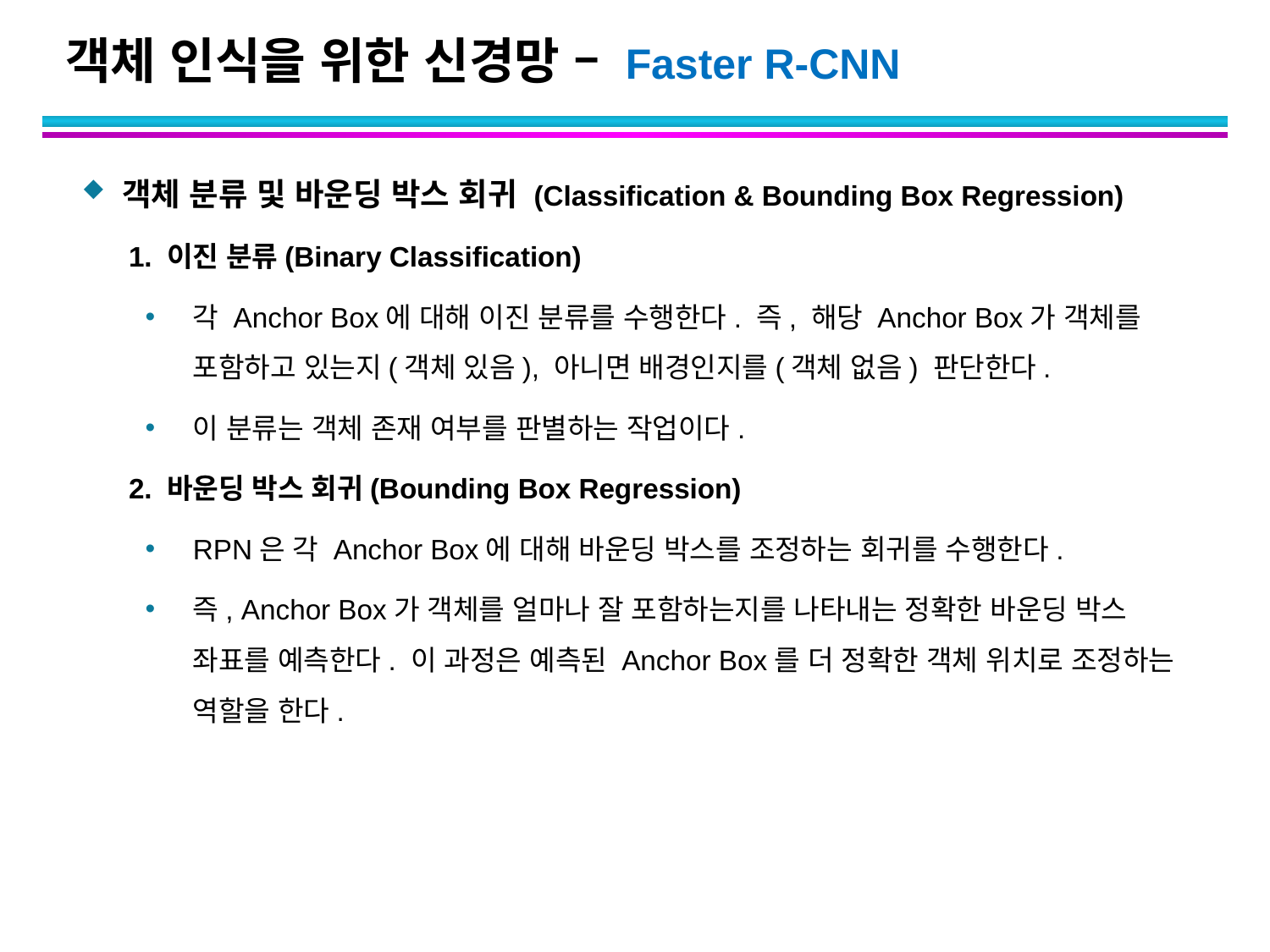

# 객체 인식을 위한 신경망 – Faster R-CNN
객체 분류 및 바운딩 박스 회귀 (Classification & Bounding Box Regression)
      1. 이진 분류(Binary Classification)
각 Anchor Box에 대해 이진 분류를 수행한다. 즉, 해당 Anchor Box가 객체를 포함하고 있는지(객체 있음), 아니면 배경인지를(객체 없음) 판단한다.
이 분류는 객체 존재 여부를 판별하는 작업이다.
      2. 바운딩 박스 회귀(Bounding Box Regression)
RPN은 각 Anchor Box에 대해 바운딩 박스를 조정하는 회귀를 수행한다.
즉, Anchor Box가 객체를 얼마나 잘 포함하는지를 나타내는 정확한 바운딩 박스 좌표를 예측한다. 이 과정은 예측된 Anchor Box를 더 정확한 객체 위치로 조정하는 역할을 한다.